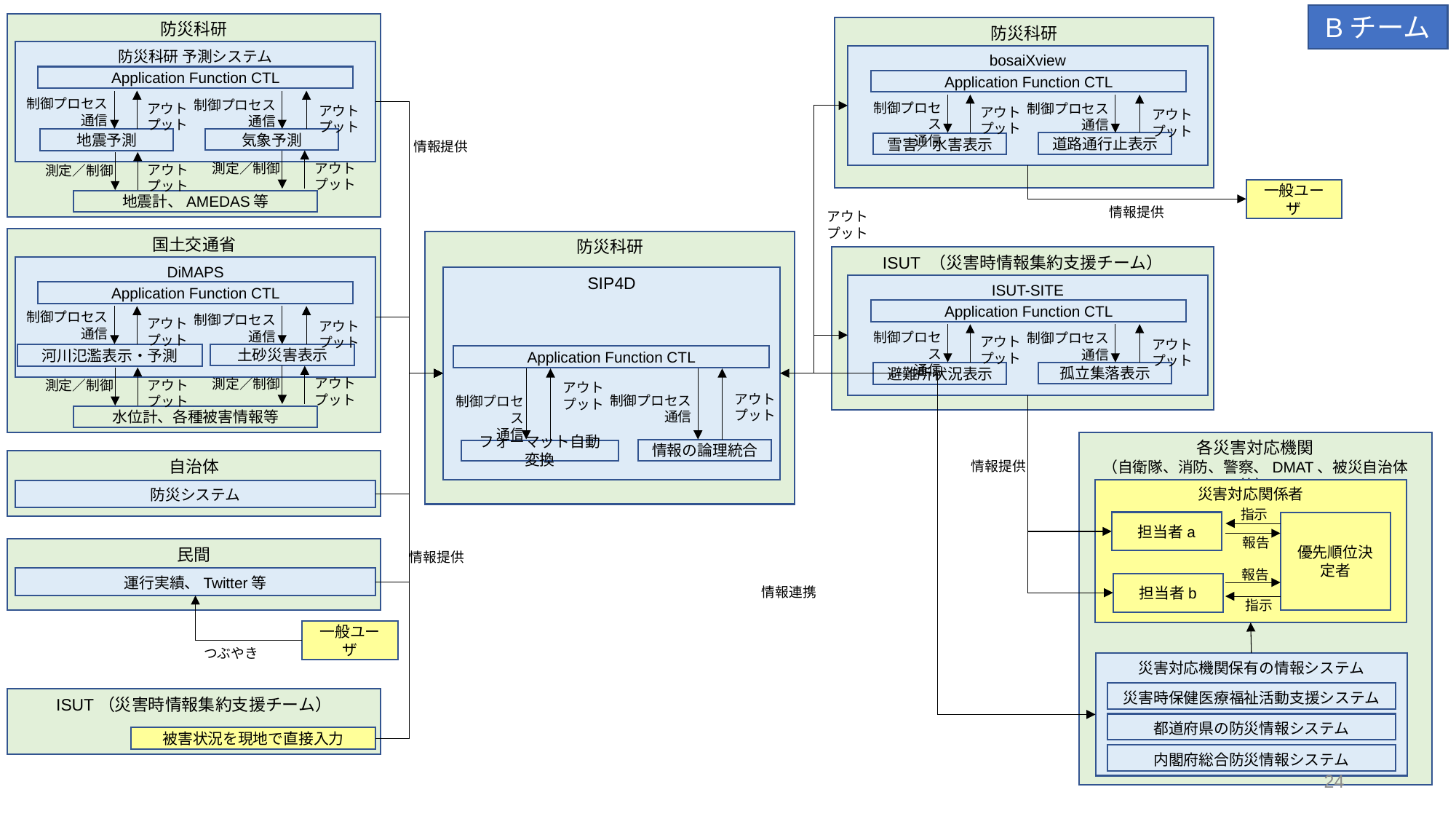

Bチーム
防災科研
防災科研
防災科研 予測システム

bosaiXview
Application Function CTL
Application Function CTL
制御プロセス
通信
制御プロセス
通信
制御プロセス
通信
アウトプット
制御プロセス
通信
アウトプット
アウトプット
アウトプット
気象予測
地震予測
道路通行止表示
雪害／水害表示
情報提供
アウトプット
測定／制御
アウトプット
測定／制御
一般ユーザ
地震計、AMEDAS等
情報提供
アウトプット
国土交通省
防災科研
ISUT （災害時情報集約支援チーム）
DiMAPS

SIP4D
ISUT-SITE
Application Function CTL
Application Function CTL
制御プロセス
通信
制御プロセス
通信
アウトプット
アウトプット
制御プロセス
通信
制御プロセス
通信
アウトプット
アウトプット
土砂災害表示
河川氾濫表示・予測
Application Function CTL
孤立集落表示
避難所状況表示
アウトプット
測定／制御
アウトプット
測定／制御
アウトプット
アウトプット
制御プロセス
通信
制御プロセス
通信
水位計、各種被害情報等

各災害対応機関
（自衛隊、消防、警察、DMAT、被災自治体等）
情報の論理統合
フォーマット自動変換
自治体
情報提供
災害対応関係者
防災システム
指示
担当者a
優先順位決定者
報告
民間
情報提供
報告
運行実績、Twitter等
担当者b
情報連携
指示
一般ユーザ
つぶやき
災害対応機関保有の情報システム
災害時保健医療福祉活動支援システム
ISUT（災害時情報集約支援チーム）
都道府県の防災情報システム
被害状況を現地で直接入力
内閣府総合防災情報システム
24